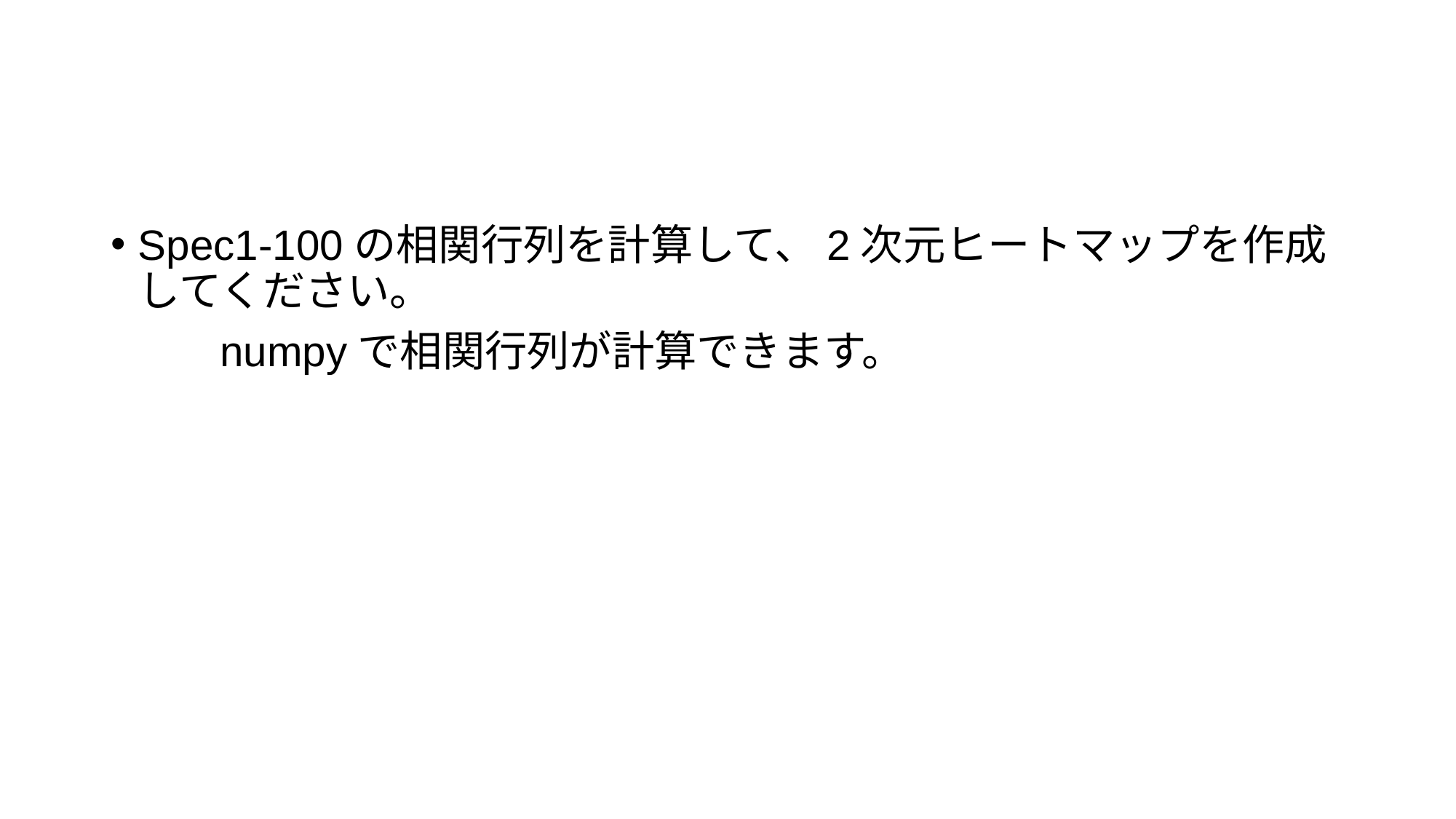

#
Spec1-100の相関行列を計算して、2次元ヒートマップを作成してください。
	numpyで相関行列が計算できます。